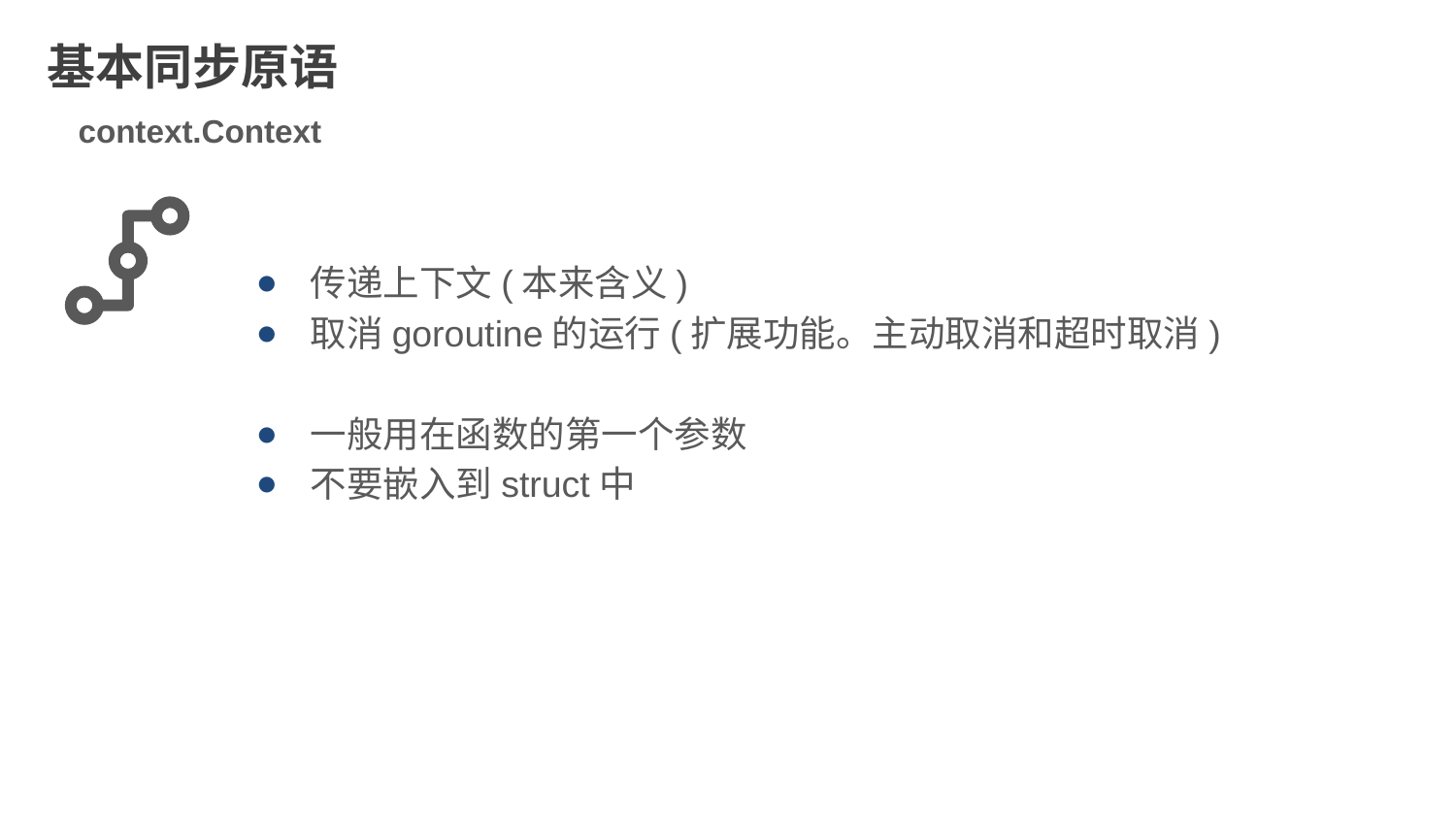

基本同步原语
context.Context

传递上下文(本来含义)
取消goroutine的运行(扩展功能。主动取消和超时取消)

一般用在函数的第一个参数
不要嵌入到struct中